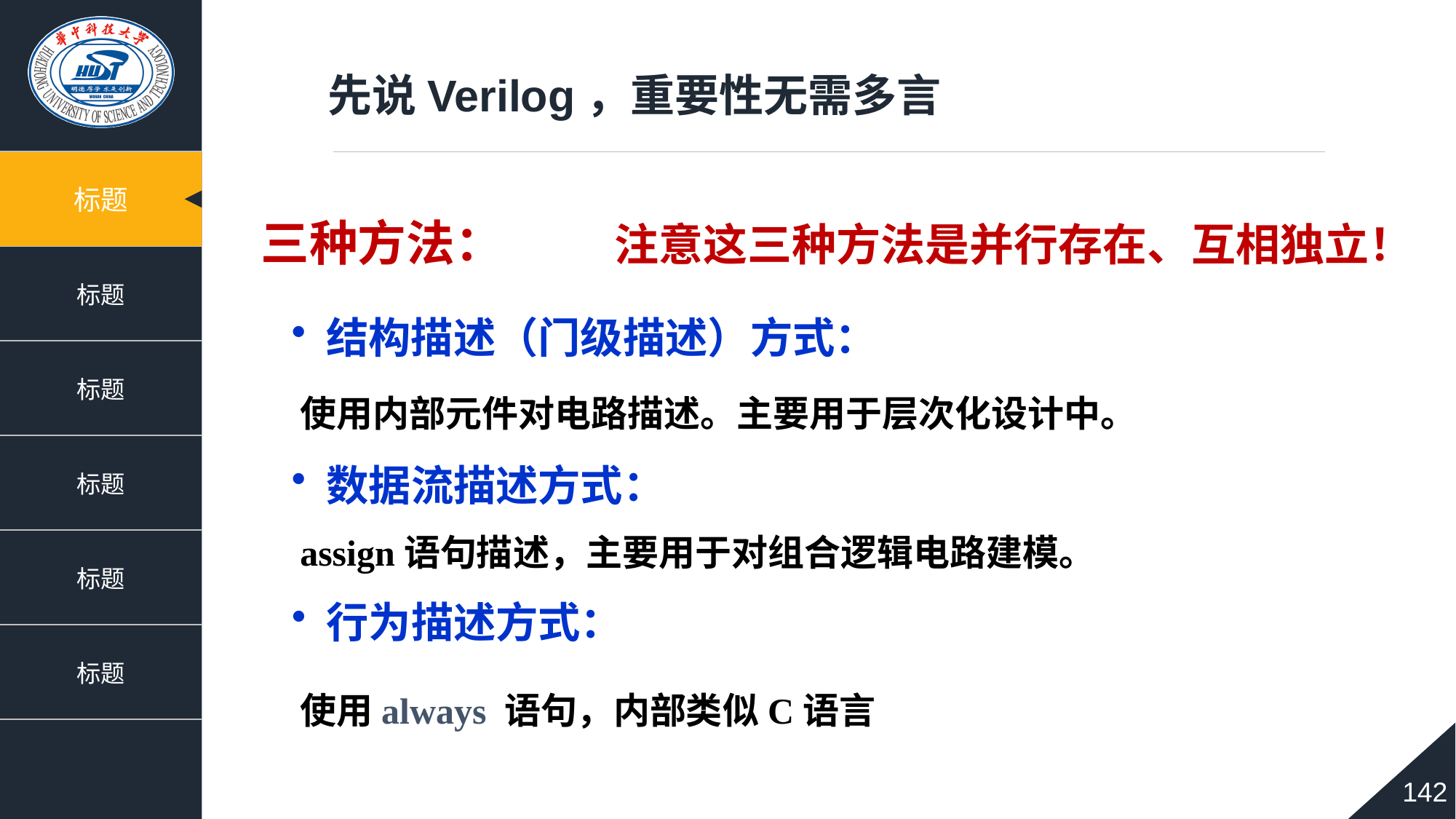

先说Verilog，重要性无需多言
三种方法：          注意这三种方法是并行存在、互相独立！
 结构描述（门级描述）方式：
使用内部元件对电路描述。主要用于层次化设计中。
 数据流描述方式：
assign语句描述，主要用于对组合逻辑电路建模。
 行为描述方式：
使用always 语句，内部类似C语言